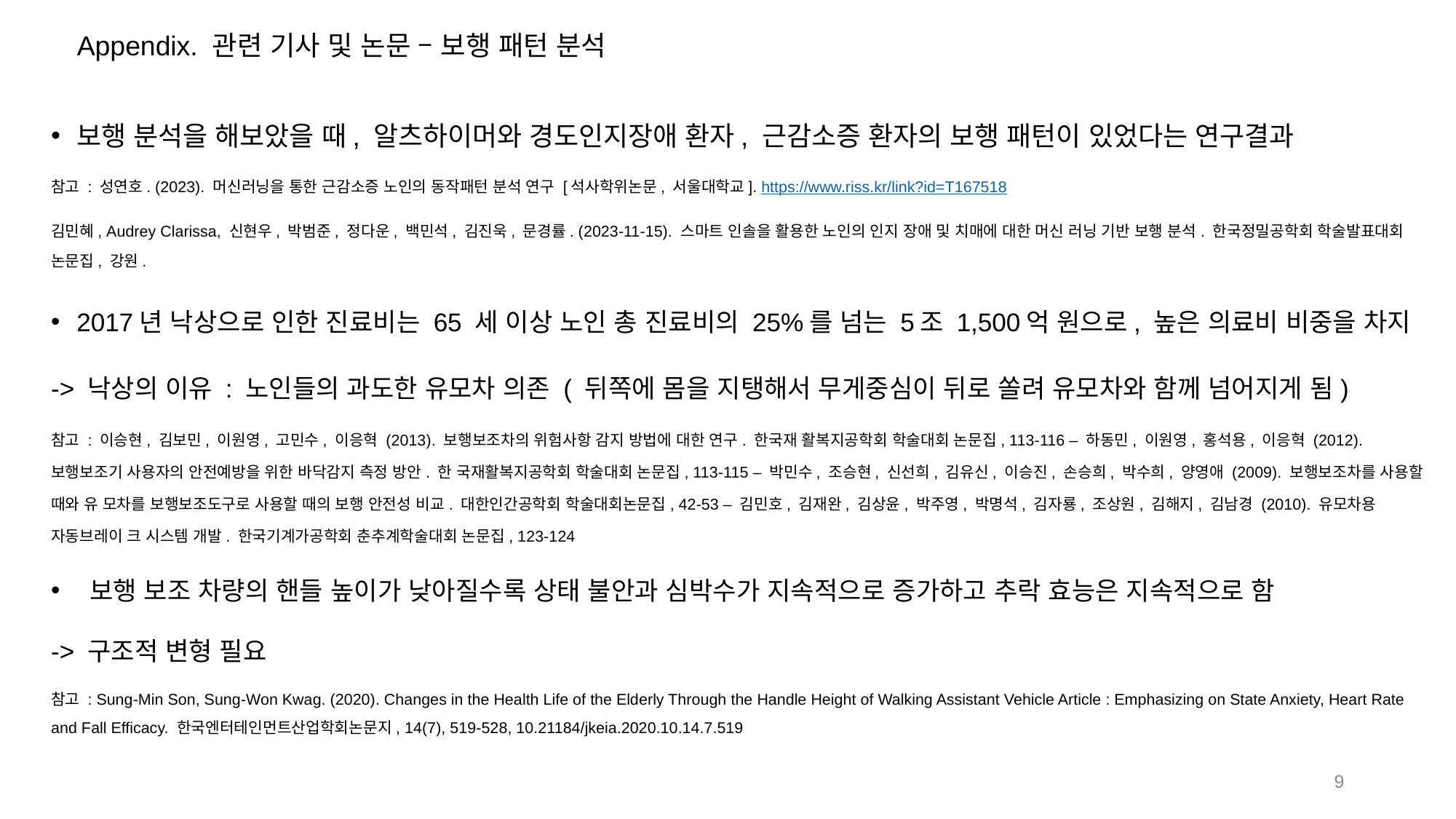

Appendix. 관련 기사 및 논문 – 보행 패턴 분석
보행 분석을 해보았을 때, 알츠하이머와 경도인지장애 환자, 근감소증 환자의 보행 패턴이 있었다는 연구결과
참고 : 성연호. (2023). 머신러닝을 통한 근감소증 노인의 동작패턴 분석 연구 [석사학위논문, 서울대학교]. https://www.riss.kr/link?id=T167518
김민혜, Audrey Clarissa, 신현우, 박범준, 정다운, 백민석, 김진욱, 문경률. (2023-11-15). 스마트 인솔을 활용한 노인의 인지 장애 및 치매에 대한 머신 러닝 기반 보행 분석. 한국정밀공학회 학술발표대회 논문집, 강원.
2017년 낙상으로 인한 진료비는 65 세 이상 노인 총 진료비의 25%를 넘는 5조 1,500억 원으로, 높은 의료비 비중을 차지
-> 낙상의 이유 : 노인들의 과도한 유모차 의존 ( 뒤쪽에 몸을 지탱해서 무게중심이 뒤로 쏠려 유모차와 함께 넘어지게 됨)
참고 : 이승현, 김보민, 이원영, 고민수, 이응혁 (2013). 보행보조차의 위험사항 감지 방법에 대한 연구. 한국재 활복지공학회 학술대회 논문집, 113-116 – 하동민, 이원영, 홍석용, 이응혁 (2012). 보행보조기 사용자의 안전예방을 위한 바닥감지 측정 방안. 한 국재활복지공학회 학술대회 논문집, 113-115 – 박민수, 조승현, 신선희, 김유신, 이승진, 손승희, 박수희, 양영애 (2009). 보행보조차를 사용할 때와 유 모차를 보행보조도구로 사용할 때의 보행 안전성 비교. 대한인간공학회 학술대회논문집, 42-53 – 김민호, 김재완, 김상윤, 박주영, 박명석, 김자룡, 조상원, 김해지, 김남경 (2010). 유모차용 자동브레이 크 시스템 개발. 한국기계가공학회 춘추계학술대회 논문집, 123-124
 보행 보조 차량의 핸들 높이가 낮아질수록 상태 불안과 심박수가 지속적으로 증가하고 추락 효능은 지속적으로 함
-> 구조적 변형 필요
참고 : Sung-Min Son, Sung-Won Kwag. (2020). Changes in the Health Life of the Elderly Through the Handle Height of Walking Assistant Vehicle Article : Emphasizing on State Anxiety, Heart Rate and Fall Efficacy. 한국엔터테인먼트산업학회논문지, 14(7), 519-528, 10.21184/jkeia.2020.10.14.7.519

9